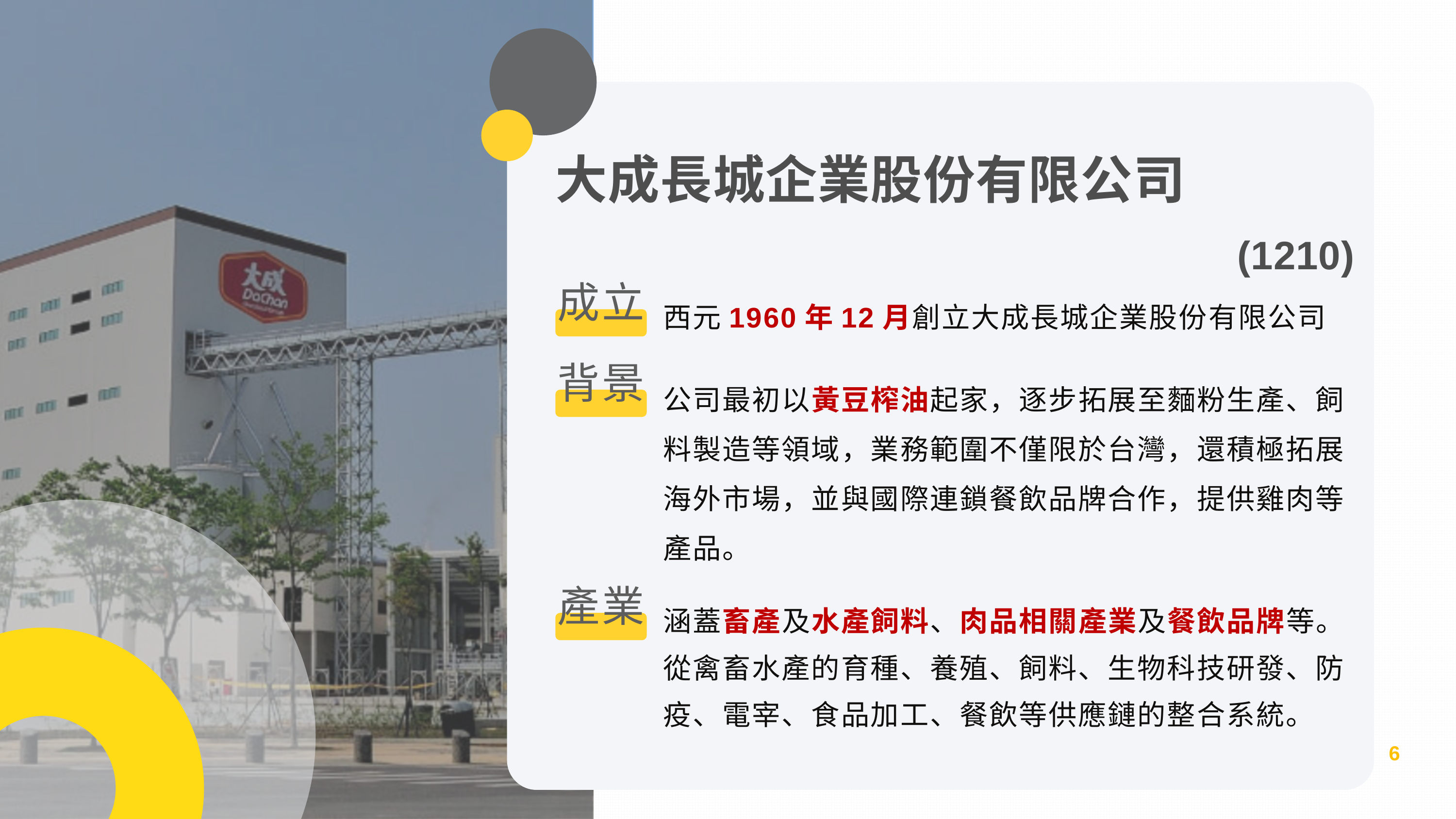

大成長城企業股份有限公司
(1210)
西元1960年12月創立大成長城企業股份有限公司
成立

背景

公司最初以黃豆榨油起家，逐步拓展至麵粉生產、飼料製造等領域，業務範圍不僅限於台灣，還積極拓展海外市場，並與國際連鎖餐飲品牌合作，提供雞肉等產品。

產業

涵蓋畜產及水產飼料、肉品相關產業及餐飲品牌等。從禽畜水產的育種、養殖、飼料、生物科技研發、防疫、電宰、食品加工、餐飲等供應鏈的整合系統。

6